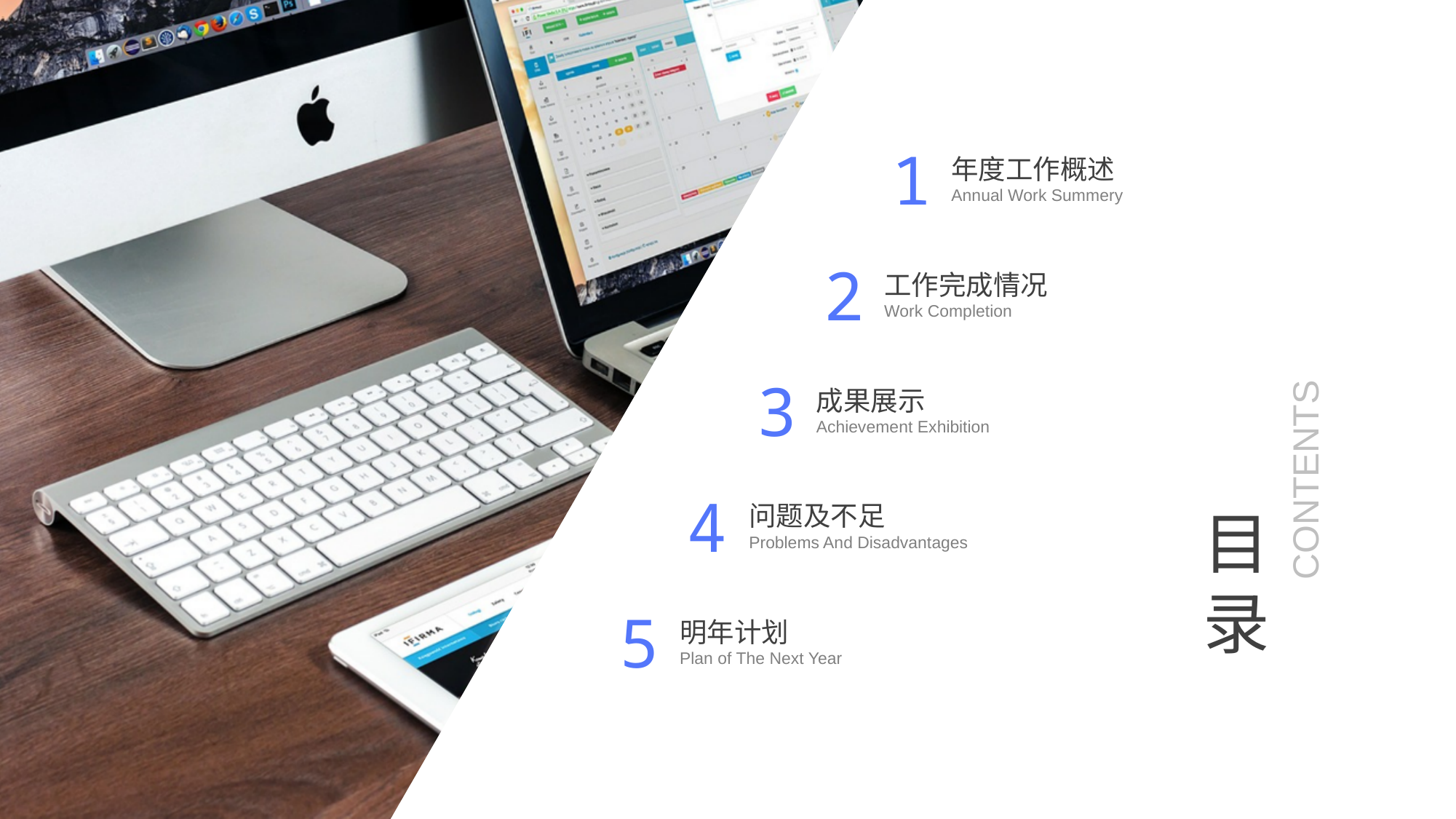

1
年度工作概述
Annual Work Summery
e7d195523061f1c0cef09ac28eaae964ec9988a5cce77c8b8C1E4685C6E6B40CD7615480512384A61EE159C6FE0045D14B61E85D0A95589D558B81FFC809322ACC20DC2254D928200A3EA0841B8B1814961BE795024DFDEF45878460D5EEC04B3DB4C246007153409DEDE37CA726A66AF19B77CE744E11CADCFB09B3408DEC1F688348922E38CCEE
2
工作完成情况
Work Completion
3
成果展示
Achievement Exhibition
CONTENTS
目录
4
问题及不足
Problems And Disadvantages
5
明年计划
Plan of The Next Year